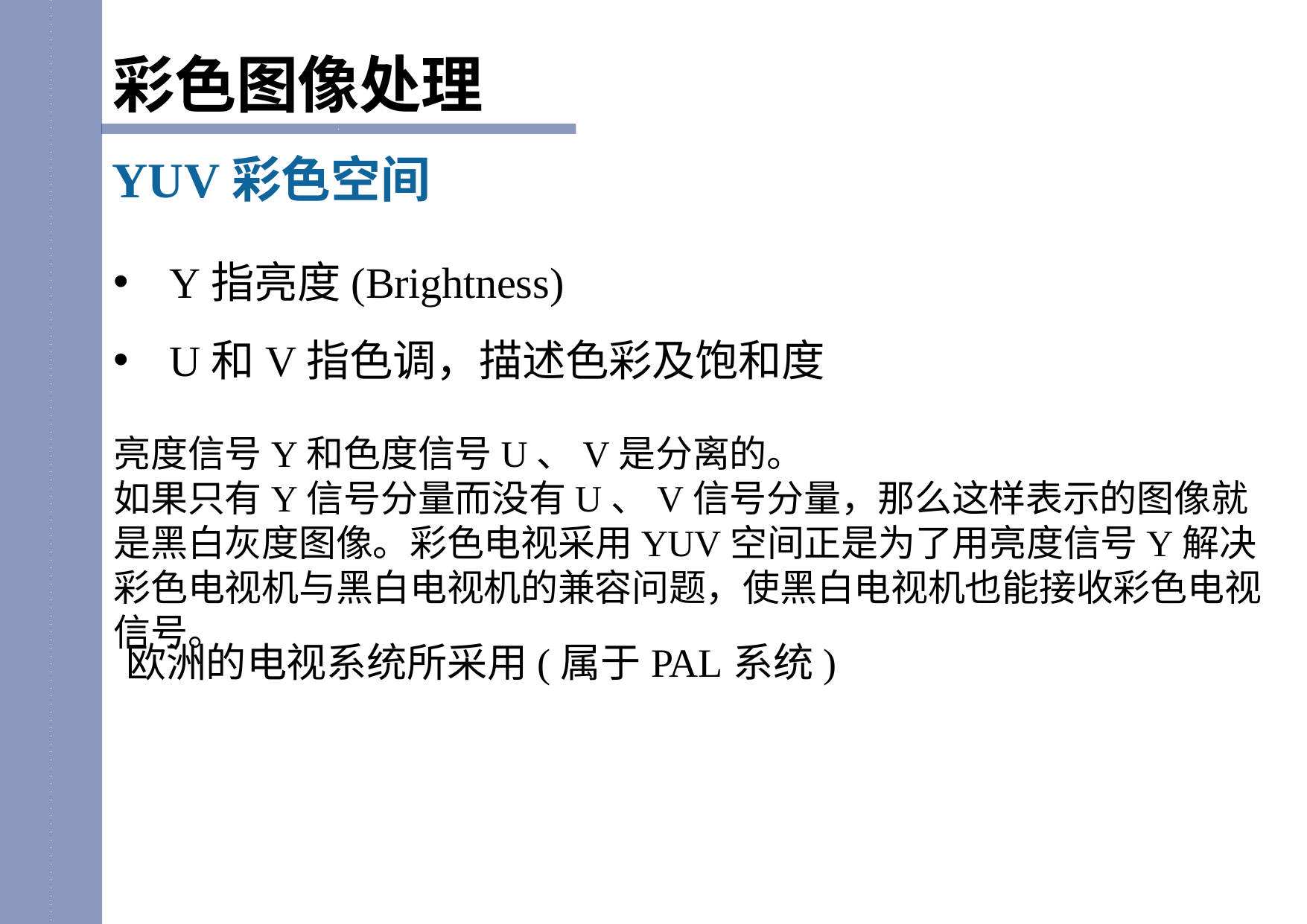

彩色图像处理
YUV彩色空间
Y指亮度(Brightness)
U和V指色调，描述色彩及饱和度

亮度信号Y和色度信号U、V是分离的。
如果只有Y信号分量而没有U、V信号分量，那么这样表示的图像就是黑白灰度图像。彩色电视采用YUV空间正是为了用亮度信号Y解决彩色电视机与黑白电视机的兼容问题，使黑白电视机也能接收彩色电视信号。
欧洲的电视系统所采用(属于PAL系统)